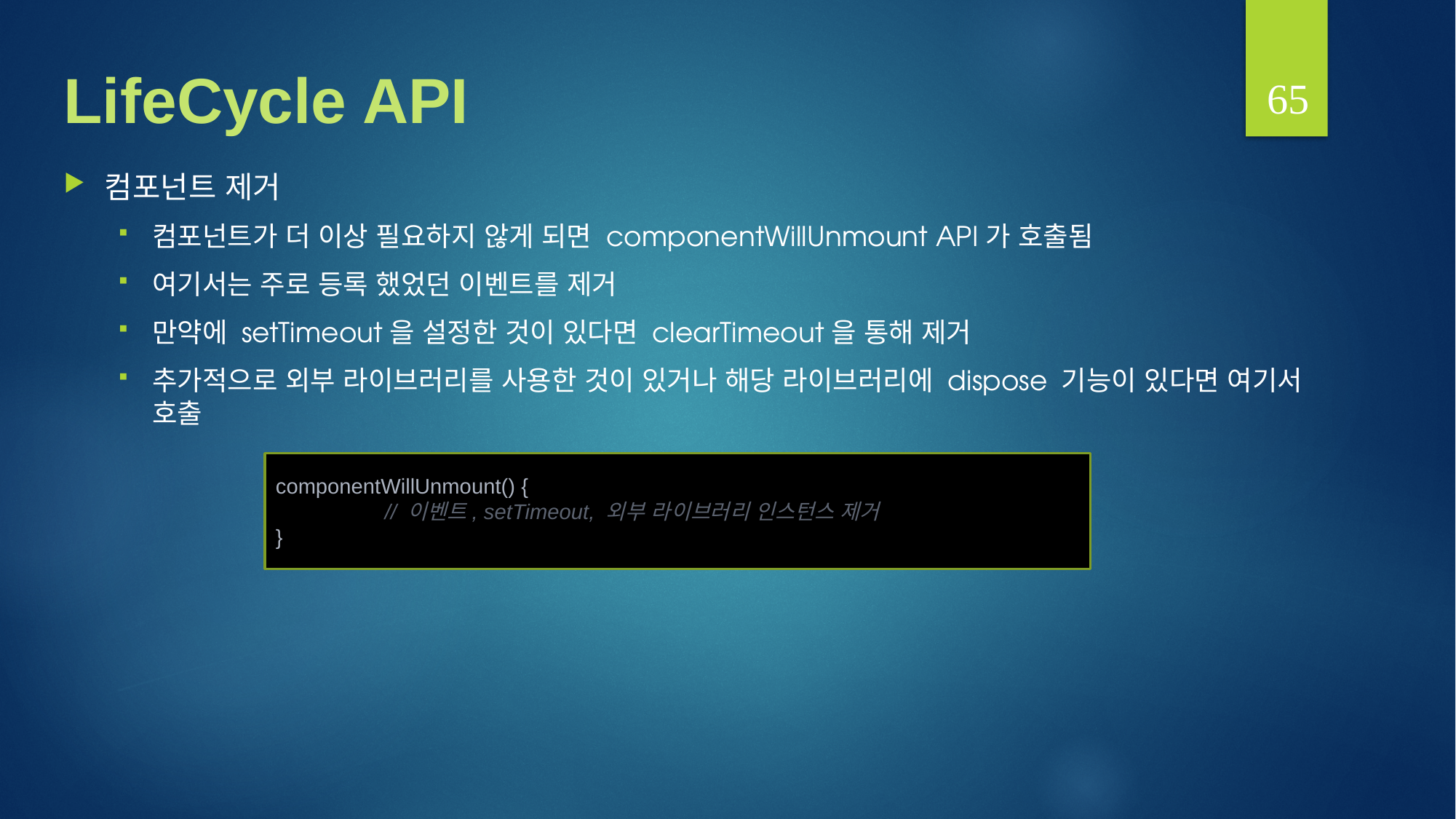

65
# LifeCycle API
컴포넌트 제거
컴포넌트가 더 이상 필요하지 않게 되면 componentWillUnmount API가 호출됨
여기서는 주로 등록 했었던 이벤트를 제거
만약에 setTimeout을 설정한 것이 있다면 clearTimeout을 통해 제거
추가적으로 외부 라이브러리를 사용한 것이 있거나 해당 라이브러리에 dispose 기능이 있다면 여기서 호출
componentWillUnmount() {
	// 이벤트, setTimeout, 외부 라이브러리 인스턴스 제거
}